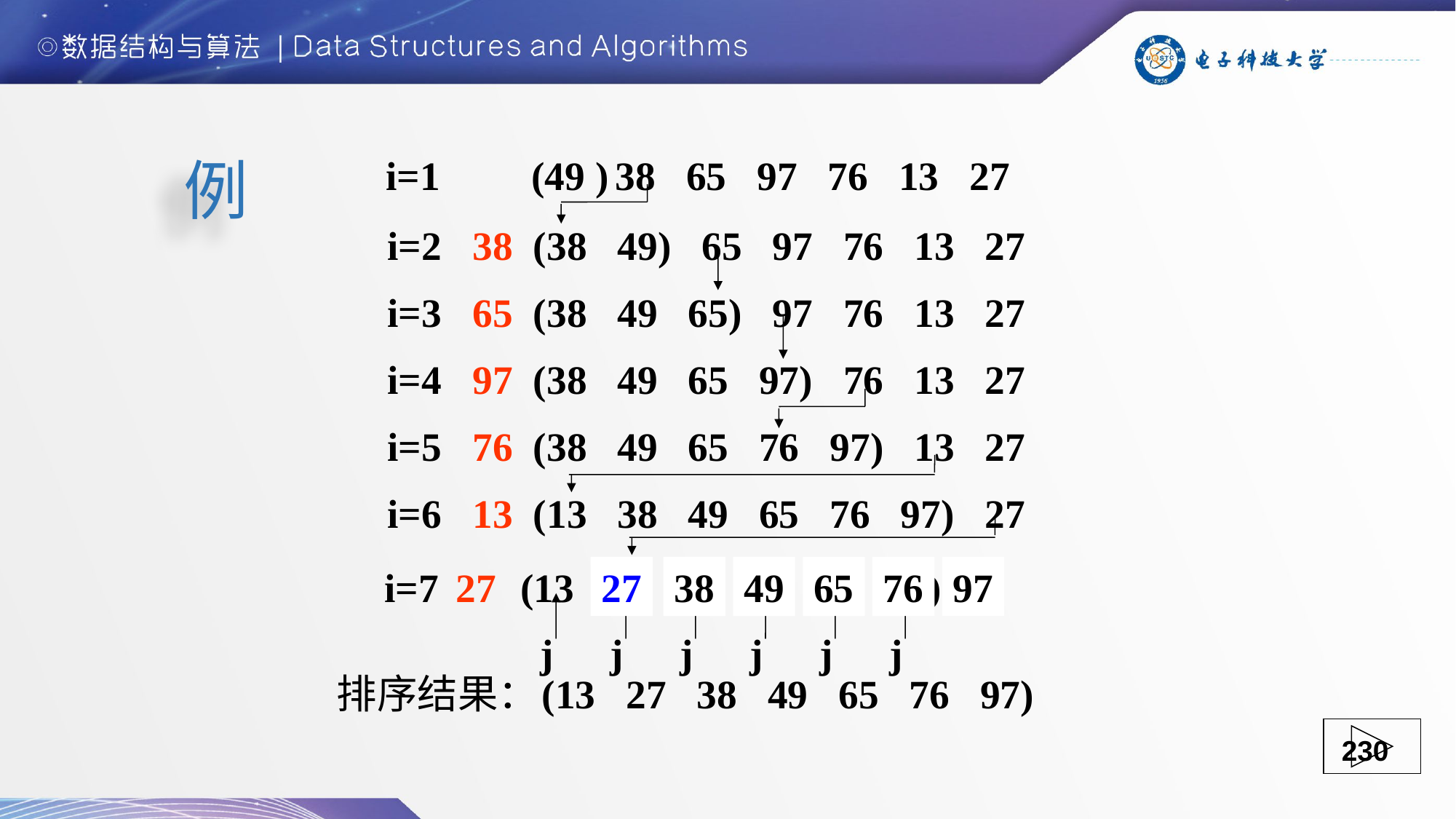

i=1         (     )
49   38   65   97   76   13   27
例

i=2   38  (38   49)   65   97   76   13   27

i=3   65  (38   49   65)   97   76   13   27

i=4   97  (38   49   65   97)   76   13   27

i=5   76  (38   49   65   76   97)   13   27

i=6   13  (13   38   49   65   76   97)   27

i=7        (13   38   49   65   76   97)  27
27
27
38
49
65
76
97

j

j

j

j

j

j
排序结果：
              (13   27   38   49   65   76   97)

230